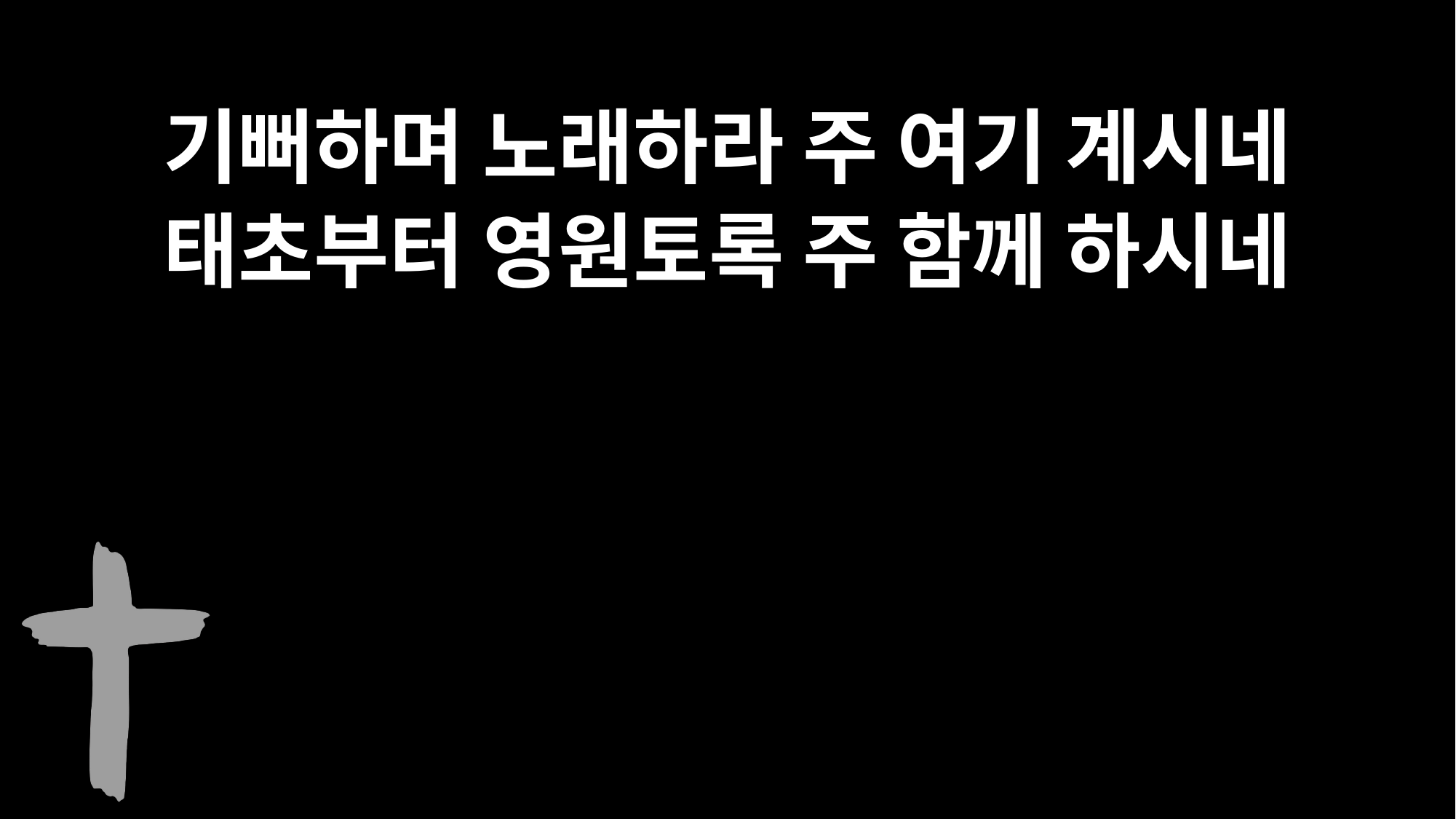

기뻐하며 노래하라 주 여기 계시네
태초부터 영원토록 주 함께 하시네